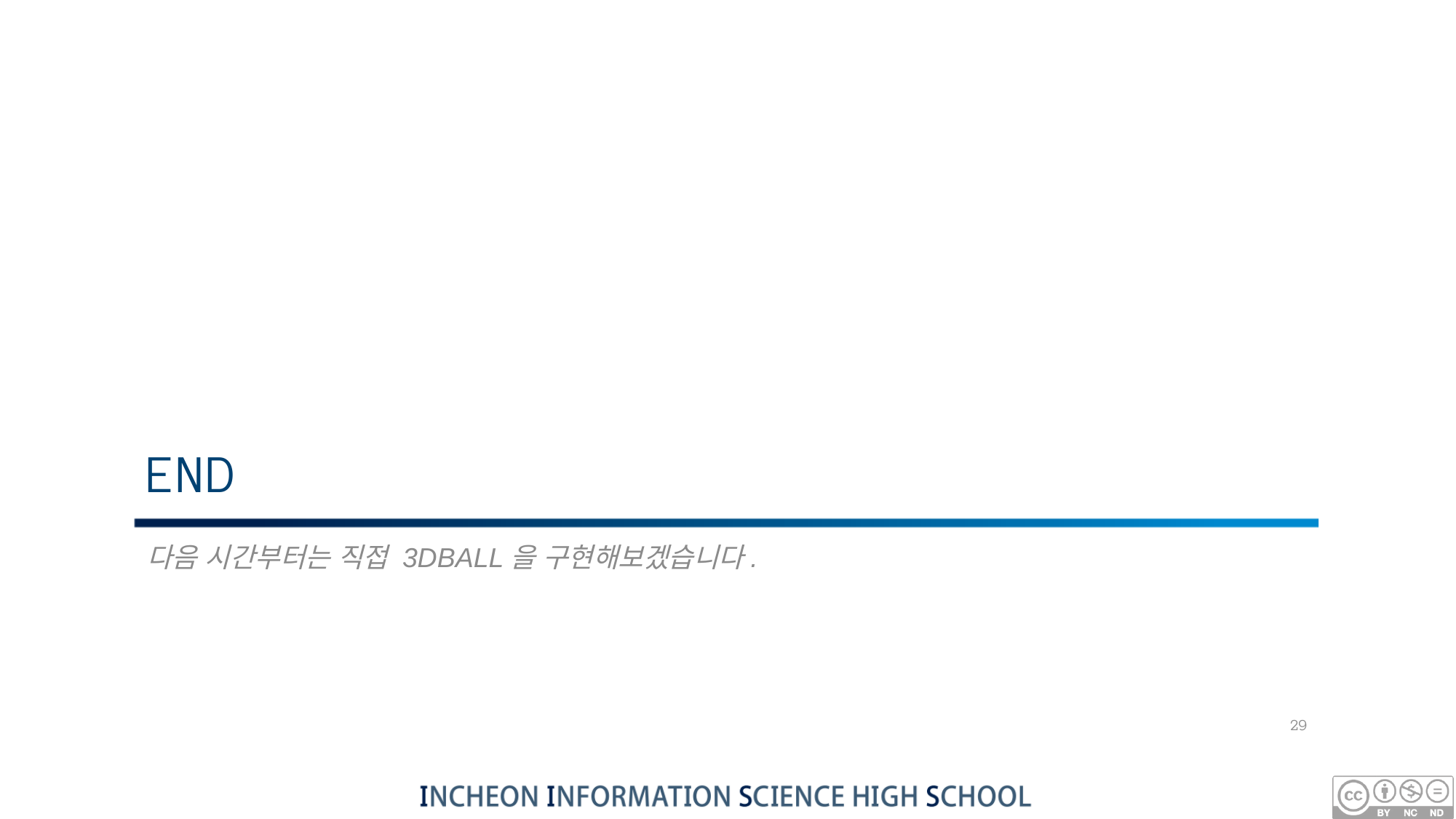

# END
다음 시간부터는 직접 3DBall을 구현해보겠습니다.
29